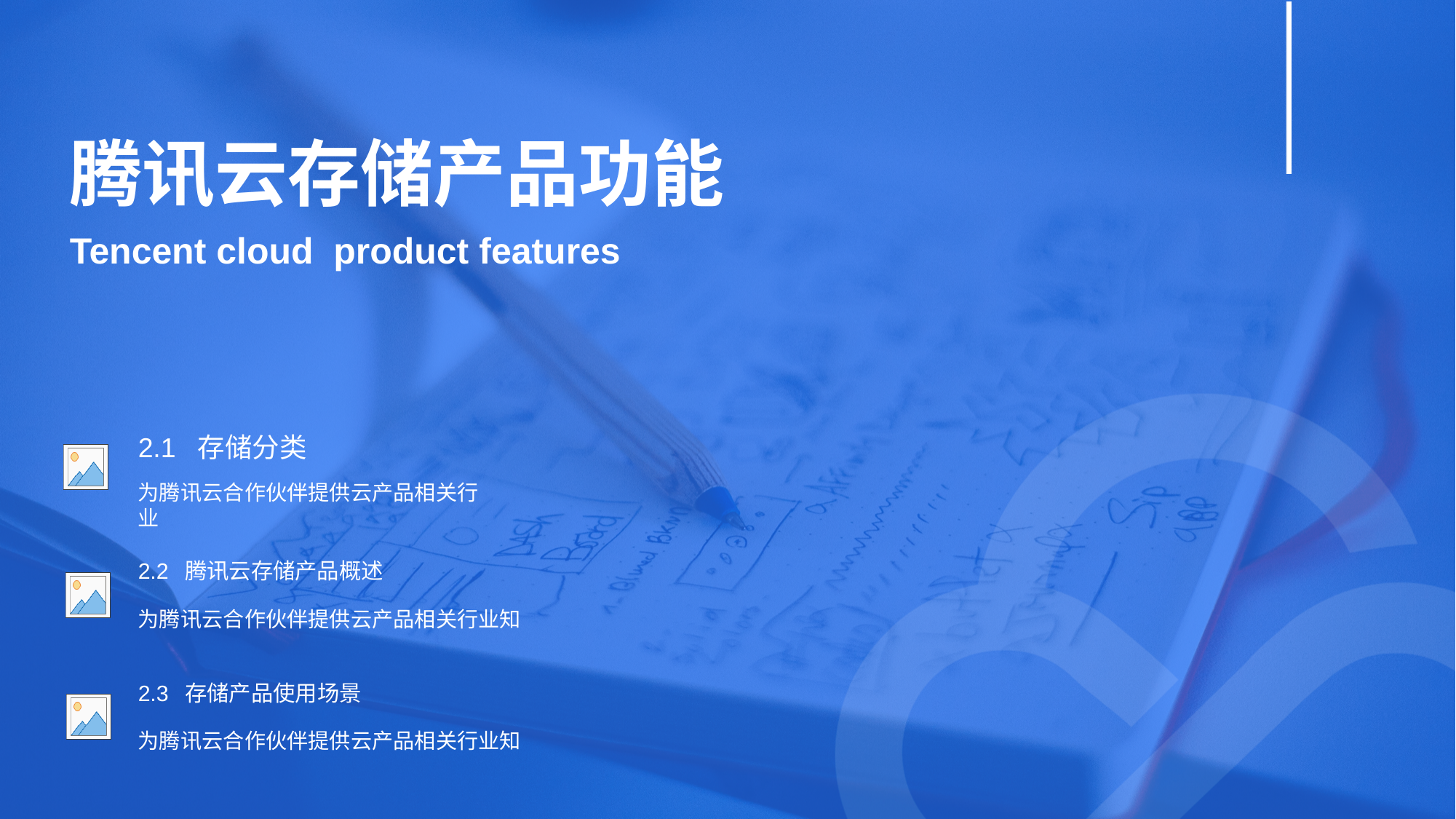

# 腾讯云存储产品功能

Tencent cloud  product features

2.1  存储分类

为腾讯云合作伙伴提供云产品相关行业

2.2  腾讯云存储产品概述

为腾讯云合作伙伴提供云产品相关行业知

2.3  存储产品使用场景

为腾讯云合作伙伴提供云产品相关行业知